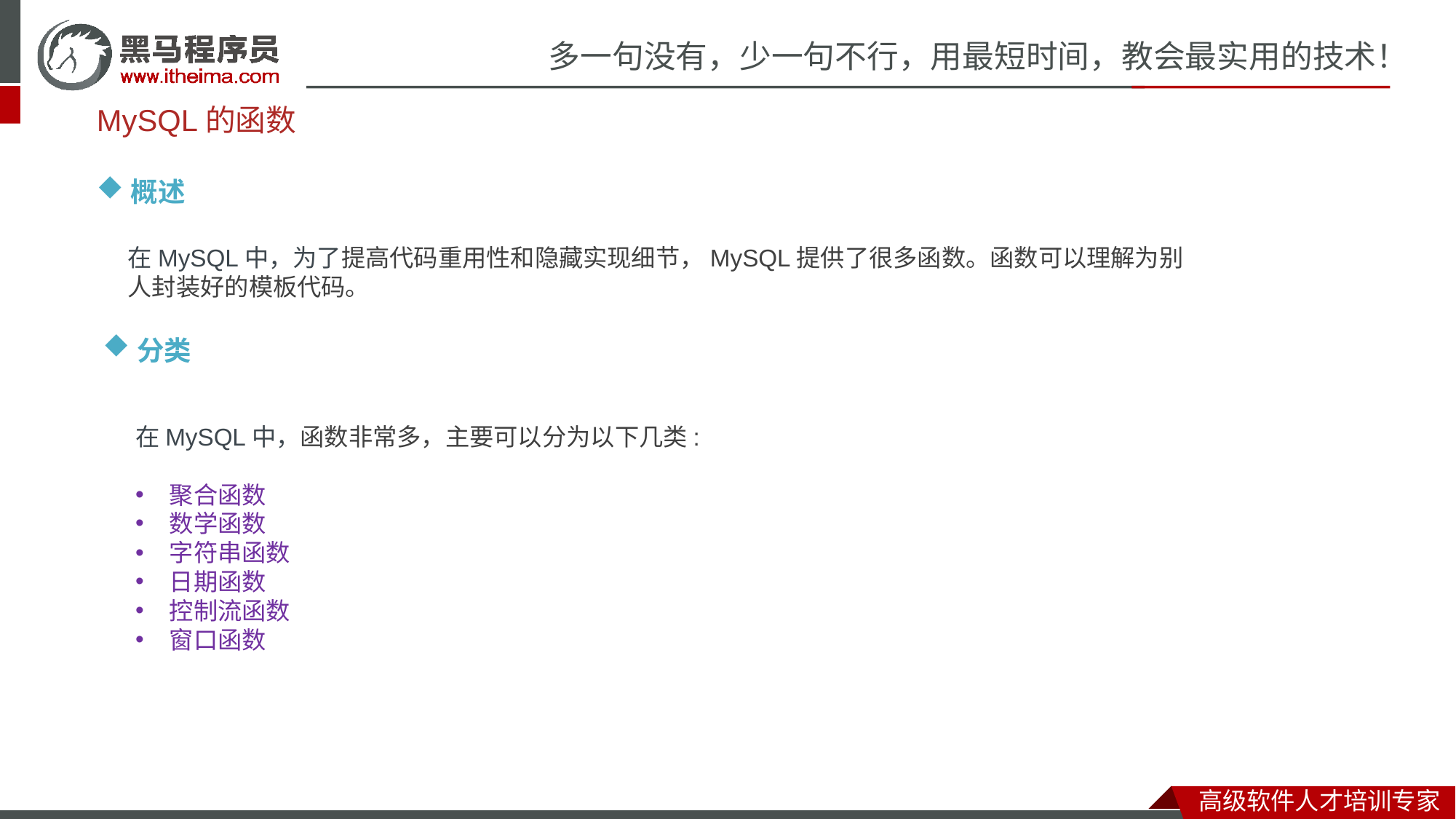

MySQL的函数
概述
在MySQL中，为了提高代码重用性和隐藏实现细节，MySQL提供了很多函数。函数可以理解为别人封装好的模板代码。

分类
在MySQL中，函数非常多，主要可以分为以下几类:

聚合函数
数学函数
字符串函数
日期函数
控制流函数
窗口函数